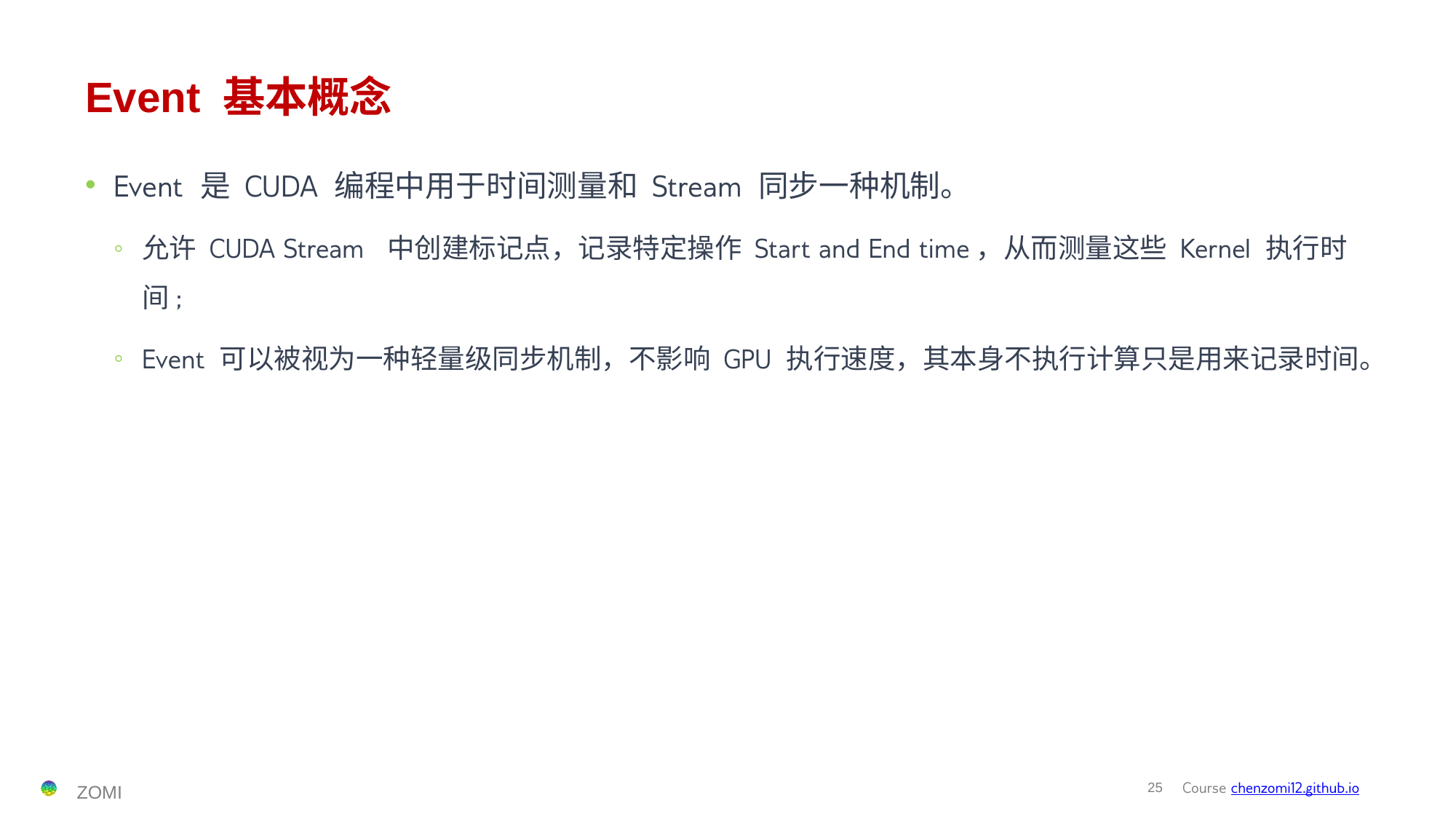

# Event 基本概念
Event 是 CUDA 编程中用于时间测量和 Stream 同步一种机制。
允许 CUDA Stream  中创建标记点，记录特定操作 Start and End time，从而测量这些 Kernel 执行时间;
Event 可以被视为一种轻量级同步机制，不影响 GPU 执行速度，其本身不执行计算只是用来记录时间。